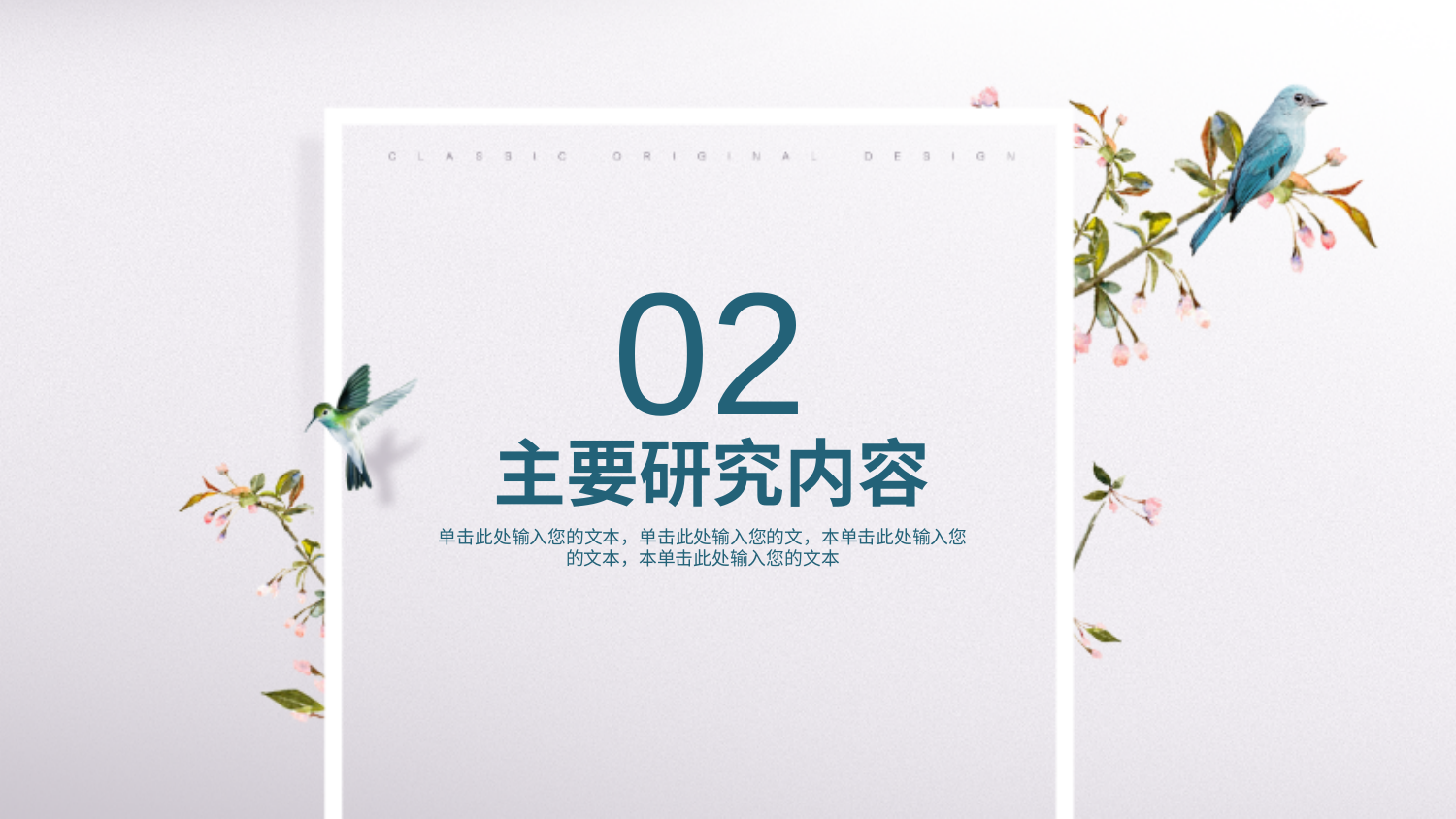

02
主要研究内容
单击此处输入您的文本，单击此处输入您的文，本单击此处输入您的文本，本单击此处输入您的文本